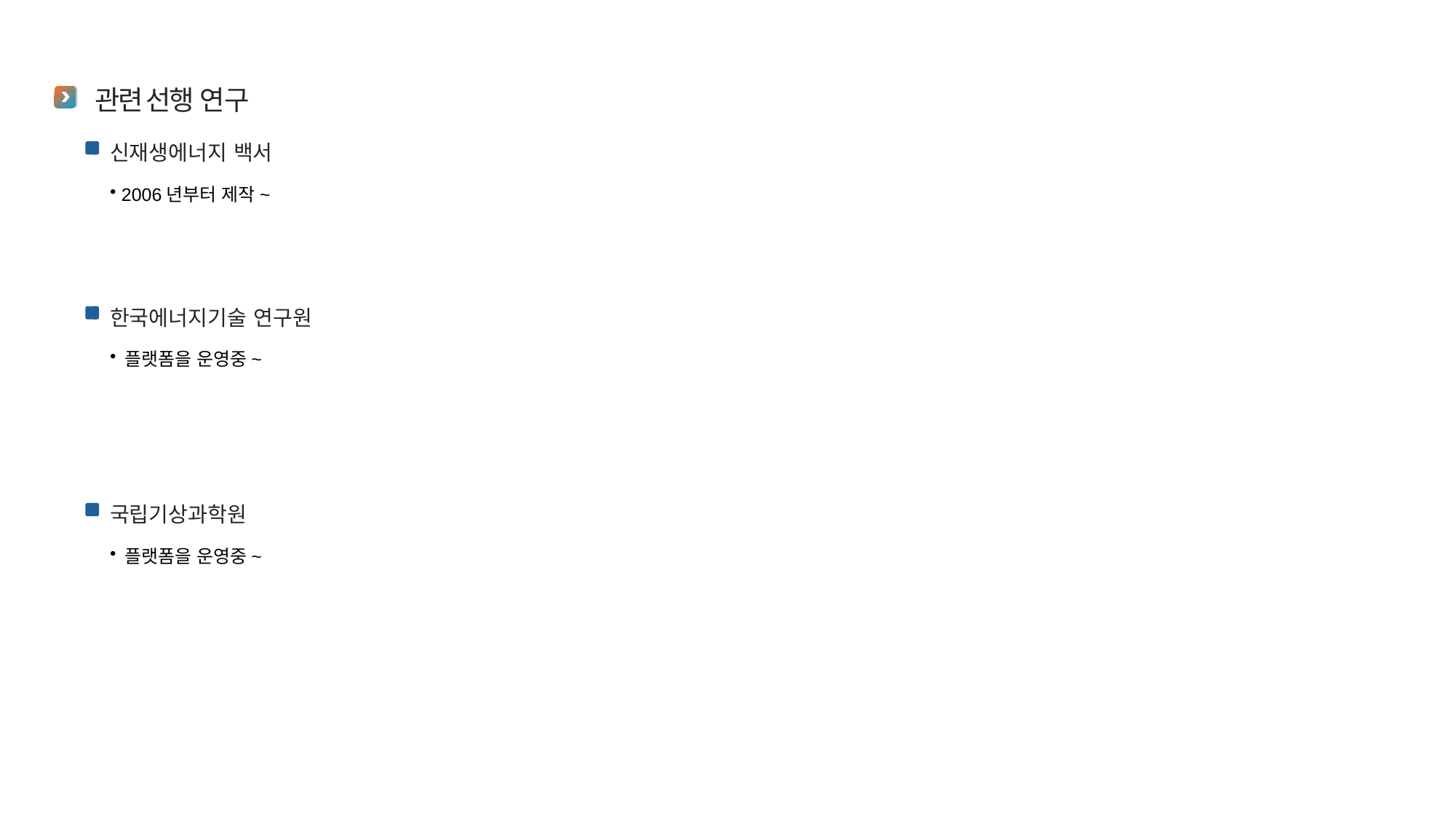

관련 선행 연구

신재생에너지 백서

 2006년부터 제작~
한국에너지기술 연구원

 플랫폼을 운영중~
국립기상과학원

 플랫폼을 운영중~